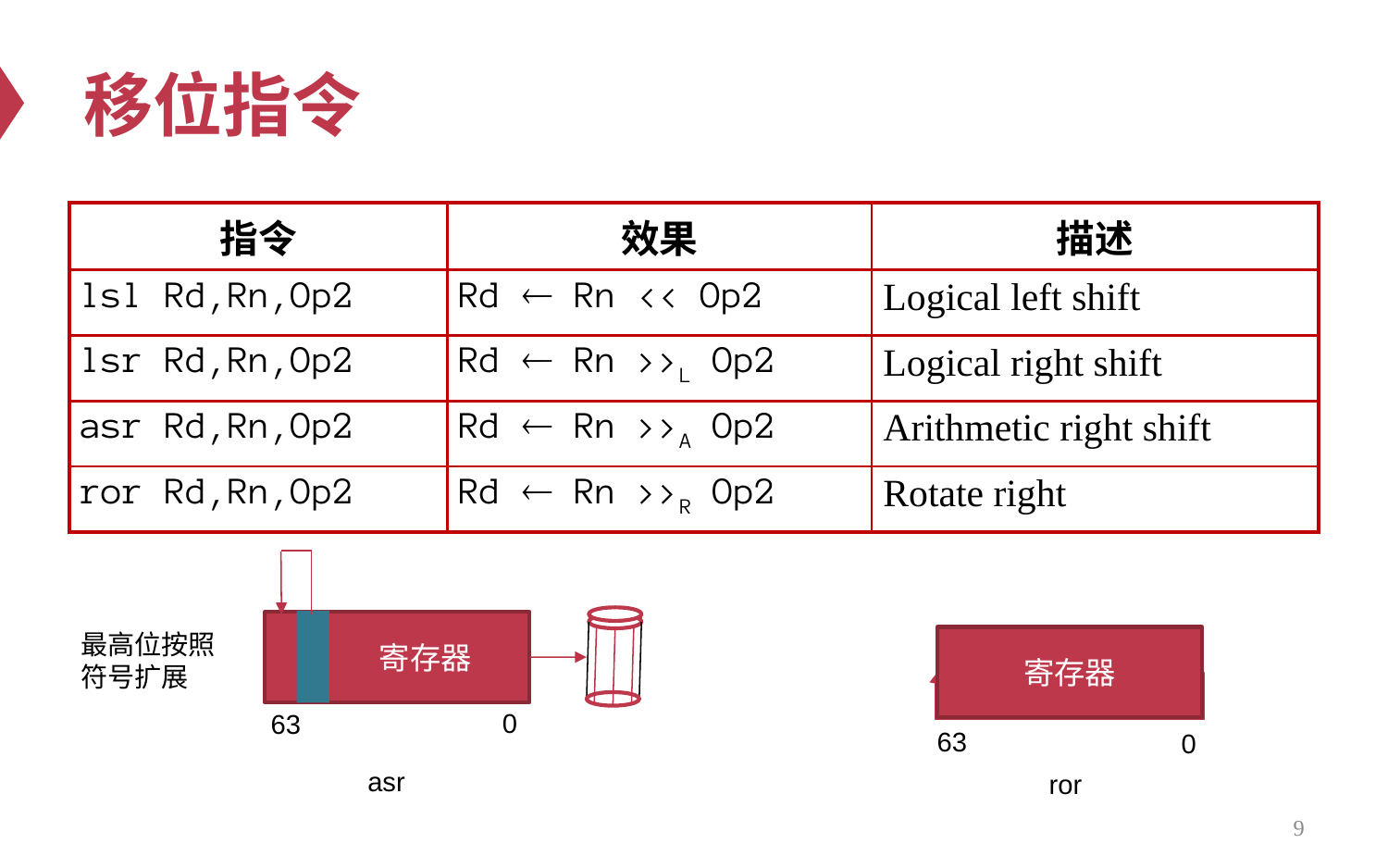

# 移位指令
| 指令 | 效果 | 描述 |
| --- | --- | --- |
| lsl Rd,Rn,Op2 | Rd ← Rn << Op2 | Logical left shift |
| lsr Rd,Rn,Op2 | Rd ← Rn >>L Op2 | Logical right shift |
| asr Rd,Rn,Op2 | Rd ← Rn >>A Op2 | Arithmetic right shift |
| ror Rd,Rn,Op2 | Rd ← Rn >>R Op2 | Rotate right |

       寄存器

最高位按照符号扩展
寄存器

0
63
63
0
 asr
ror
9